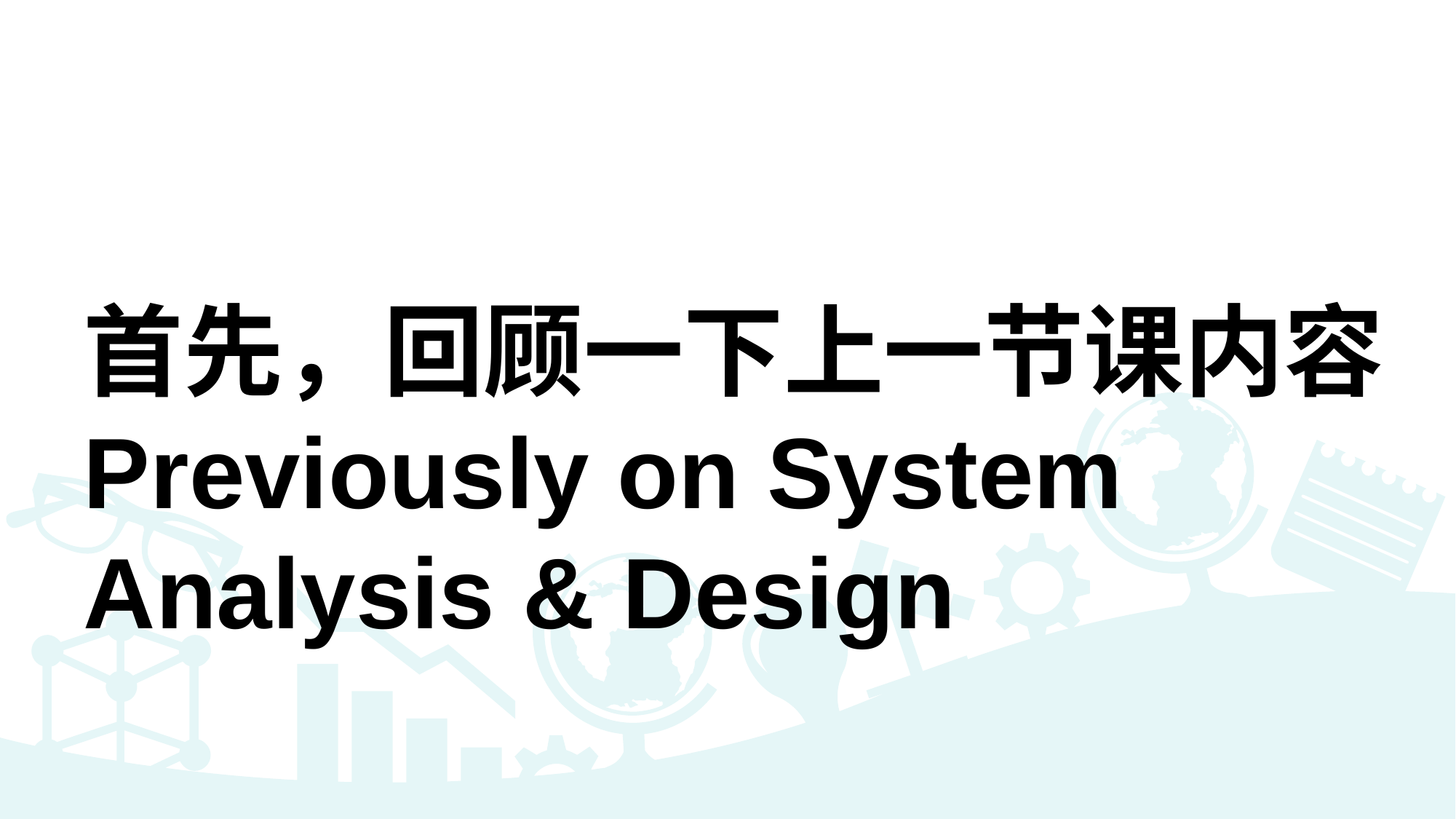

首先，回顾一下上一节课内容
Previously on System Analysis & Design